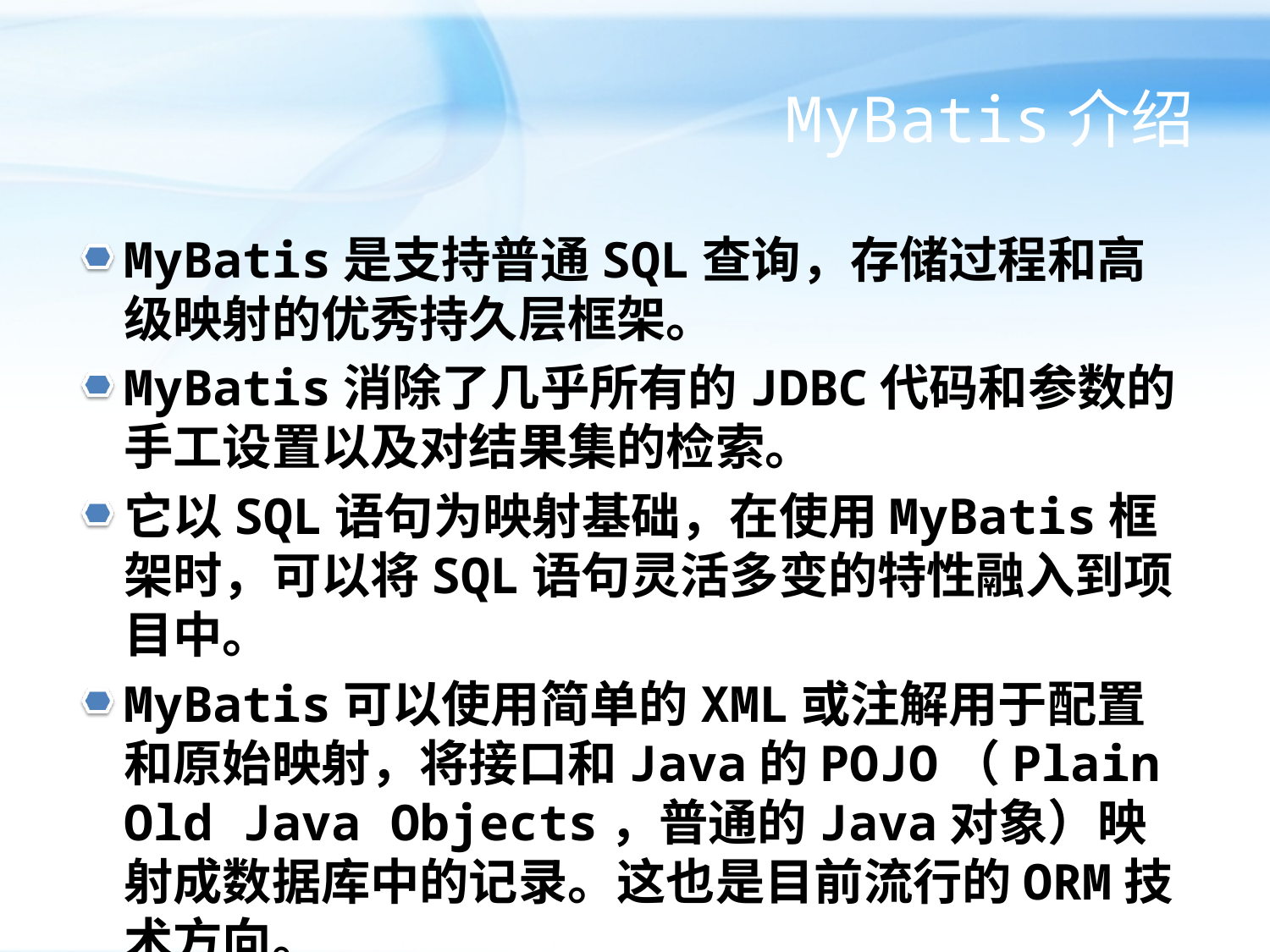

# MyBatis介绍
MyBatis是支持普通SQL查询，存储过程和高级映射的优秀持久层框架。
MyBatis消除了几乎所有的JDBC代码和参数的手工设置以及对结果集的检索。
它以SQL语句为映射基础，在使用MyBatis框架时，可以将SQL语句灵活多变的特性融入到项目中。
MyBatis可以使用简单的XML或注解用于配置和原始映射，将接口和Java的POJO（Plain Old Java Objects，普通的Java对象）映射成数据库中的记录。这也是目前流行的ORM技术方向。